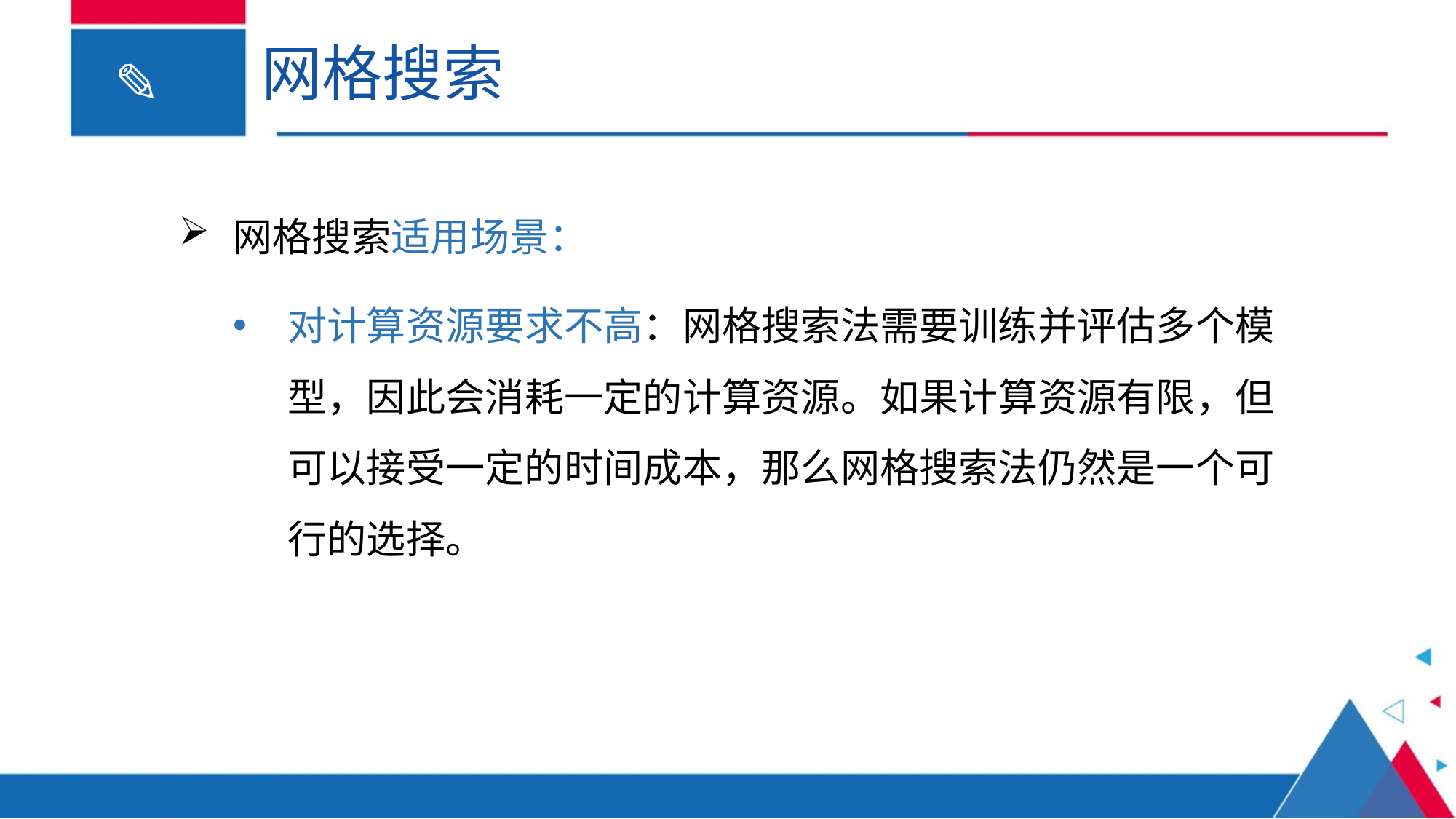

# 网格搜索
网格搜索适用场景：
对计算资源要求不高：网格搜索法需要训练并评估多个模型，因此会消耗一定的计算资源。如果计算资源有限，但可以接受一定的时间成本，那么网格搜索法仍然是一个可行的选择。